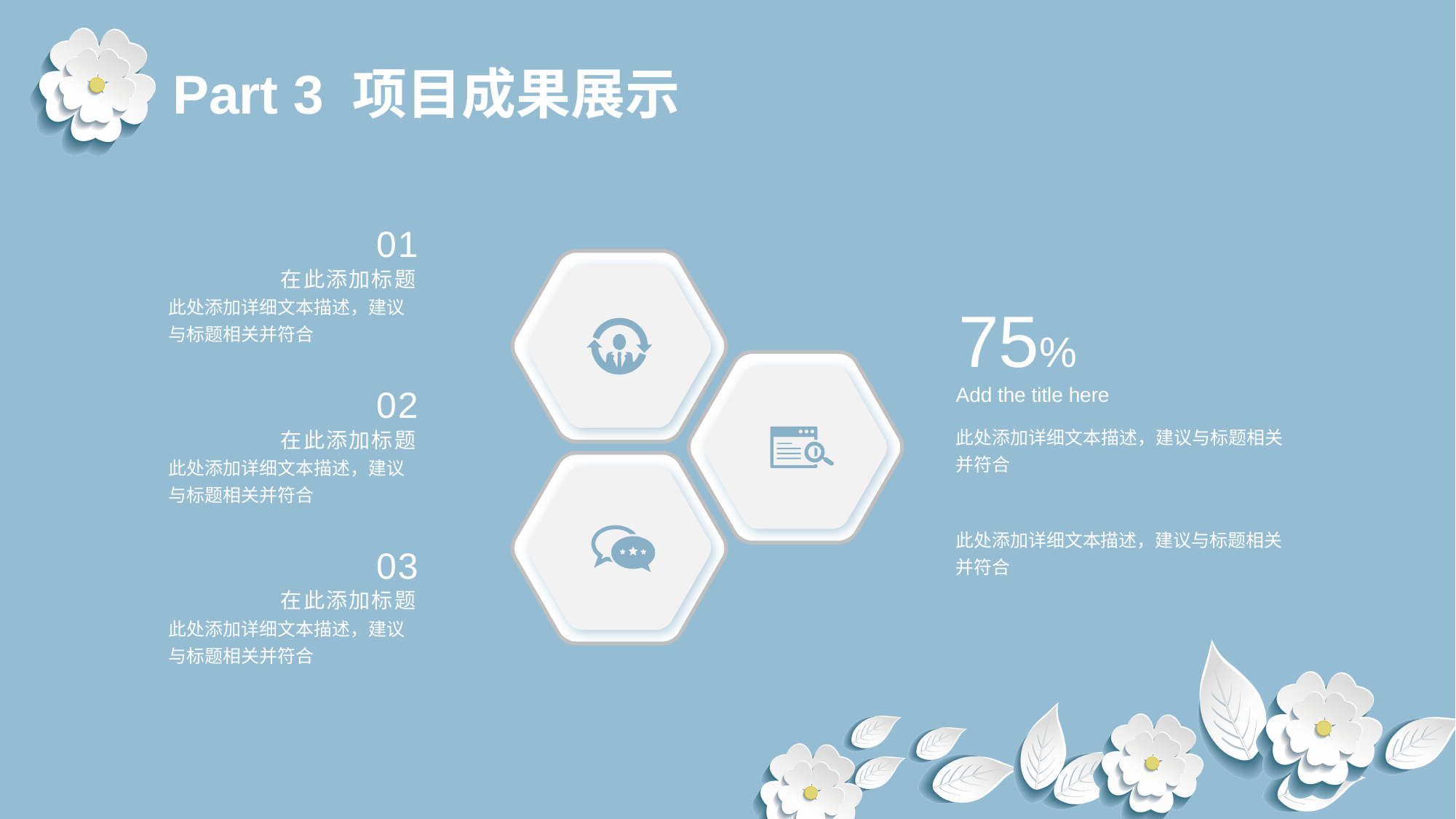

Part 3 项目成果展示
01
在此添加标题
此处添加详细文本描述，建议与标题相关并符合

75%

Add the title here
02
在此添加标题
此处添加详细文本描述，建议与标题相关并符合
此处添加详细文本描述，建议与标题相关并符合

此处添加详细文本描述，建议与标题相关并符合

03
在此添加标题
此处添加详细文本描述，建议与标题相关并符合
延时符